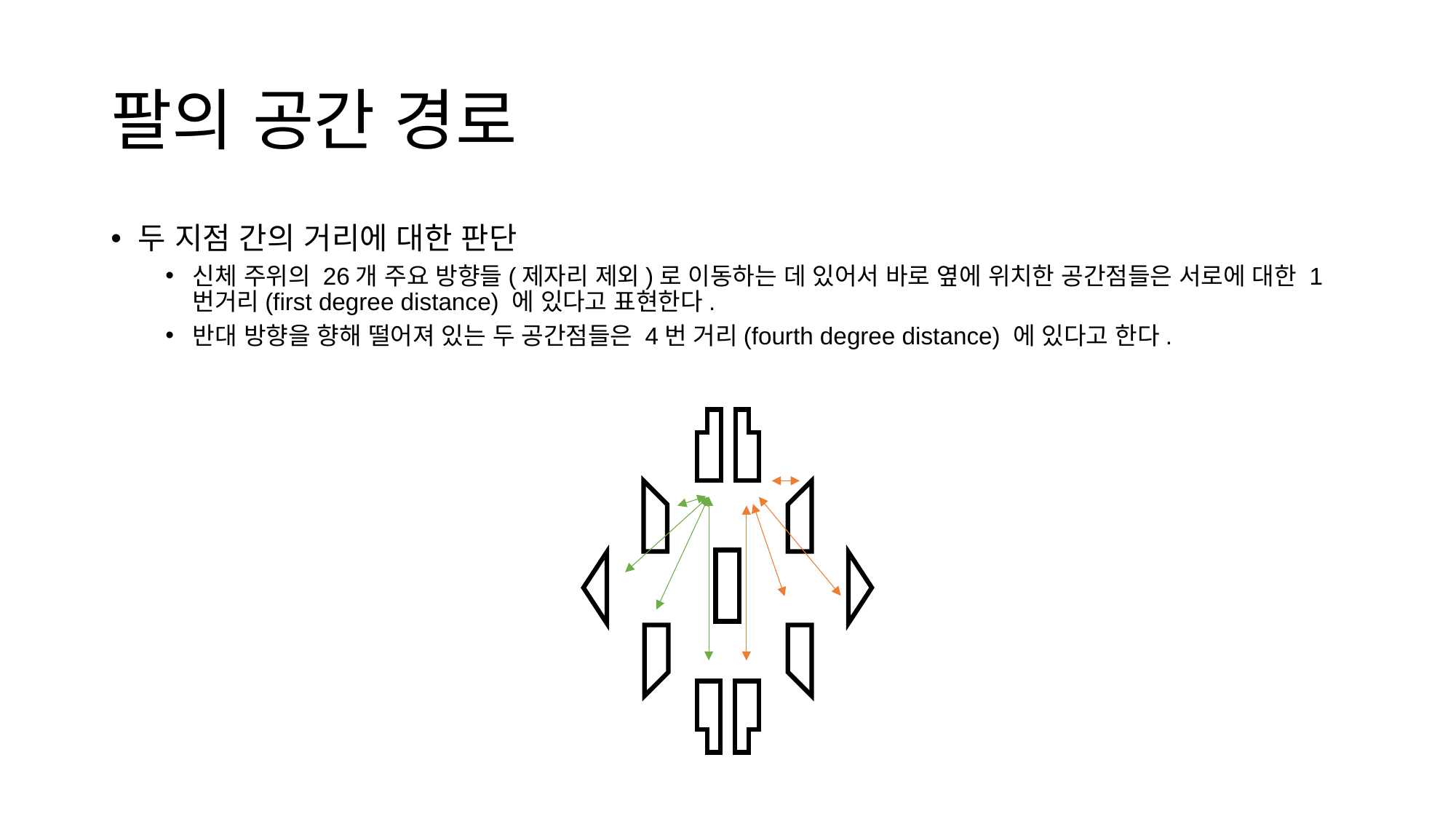

# 팔의 공간 경로
두 지점 간의 거리에 대한 판단
신체 주위의 26개 주요 방향들(제자리 제외)로 이동하는 데 있어서 바로 옆에 위치한 공간점들은 서로에 대한 1번거리(first degree distance) 에 있다고 표현한다.
반대 방향을 향해 떨어져 있는 두 공간점들은 4번 거리(fourth degree distance) 에 있다고 한다.